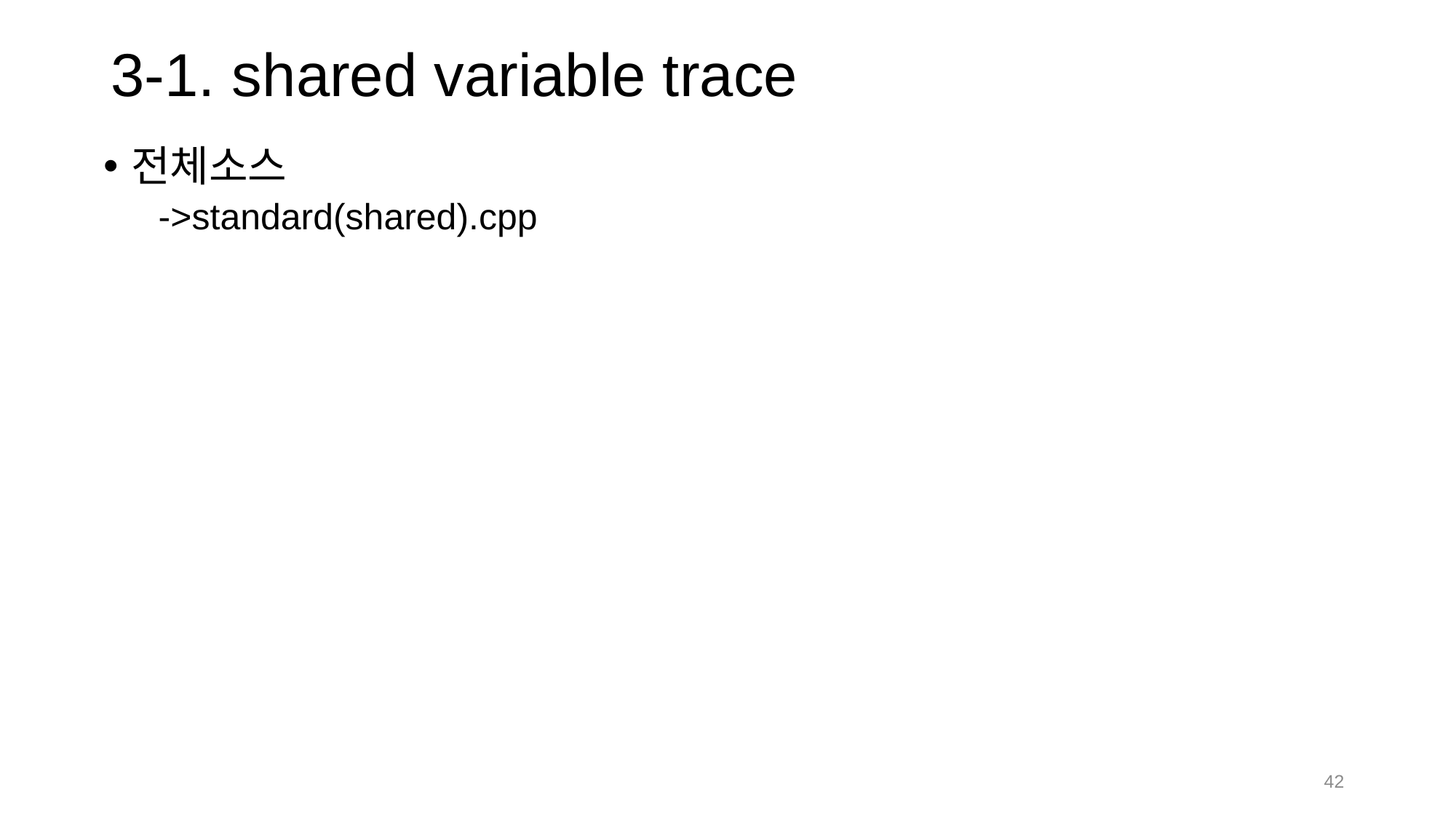

# 3-1. shared variable trace
전체소스
->standard(shared).cpp
42